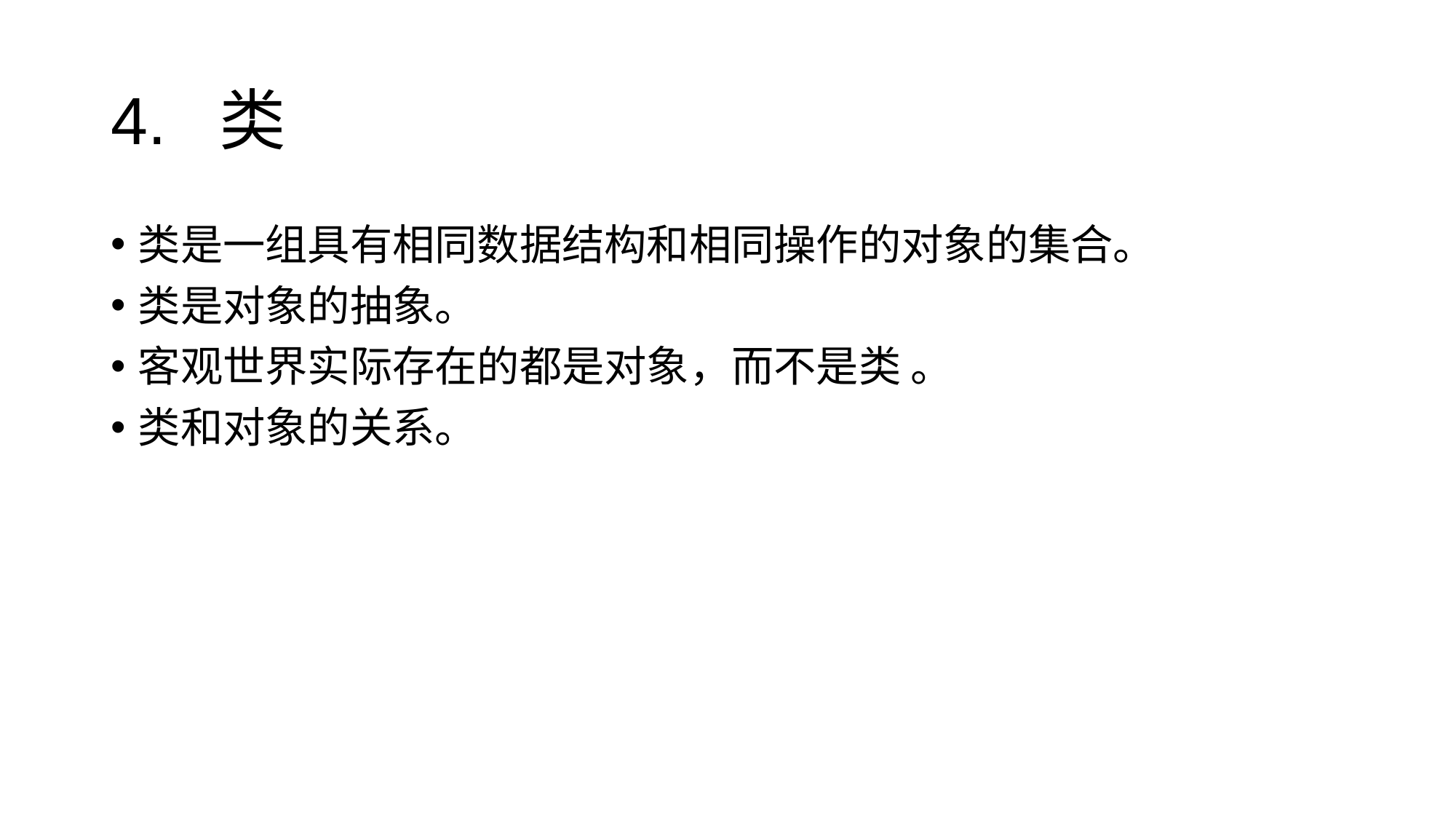

# 4.  类
类是一组具有相同数据结构和相同操作的对象的集合。
类是对象的抽象。
客观世界实际存在的都是对象，而不是类 。
类和对象的关系。